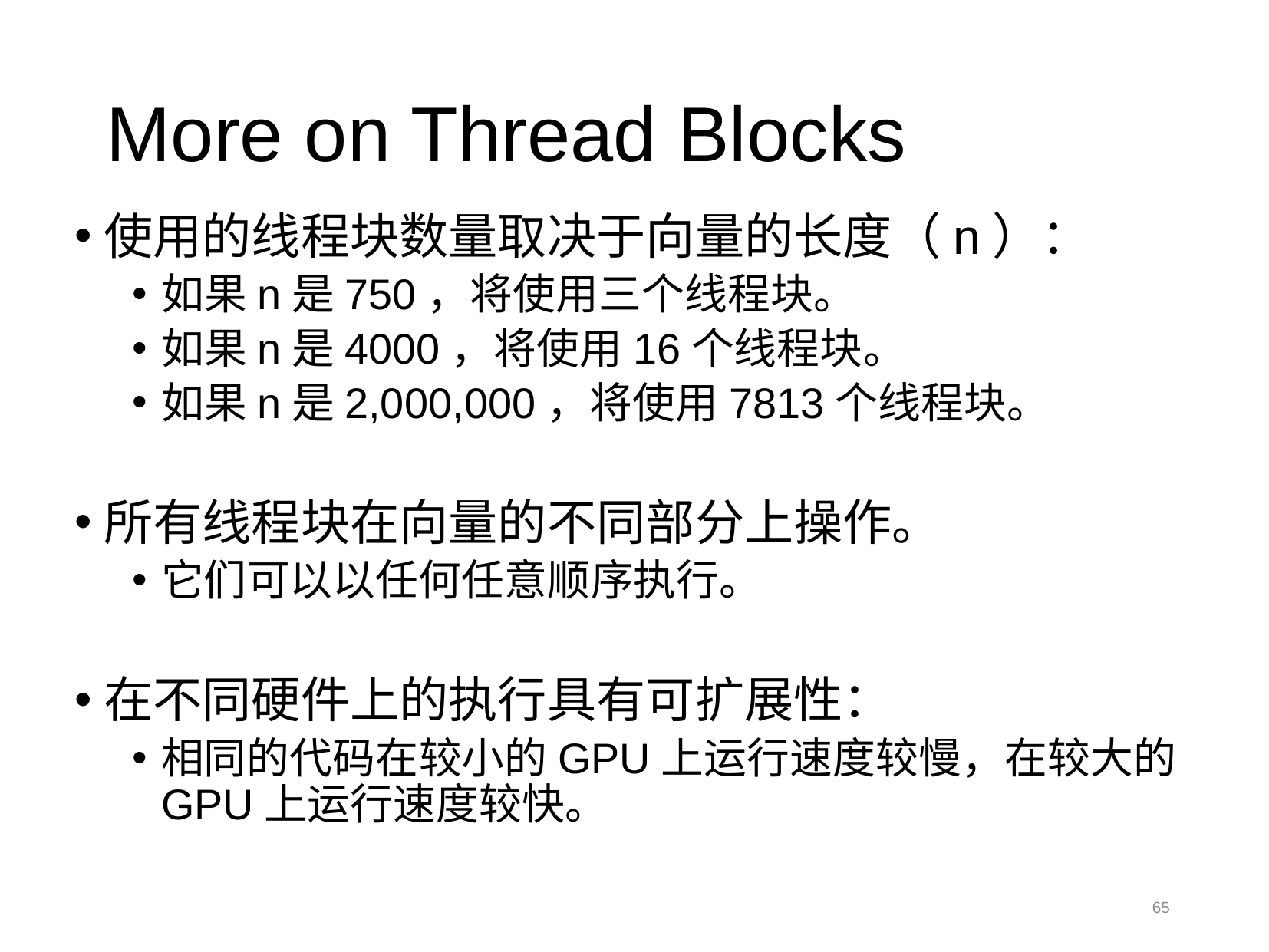

More on Thread Blocks
使用的线程块数量取决于向量的长度（n）：
如果n是750，将使用三个线程块。
如果n是4000，将使用16个线程块。
如果n是2,000,000，将使用7813个线程块。

所有线程块在向量的不同部分上操作。
它们可以以任何任意顺序执行。

在不同硬件上的执行具有可扩展性：
相同的代码在较小的GPU上运行速度较慢，在较大的GPU上运行速度较快。

65